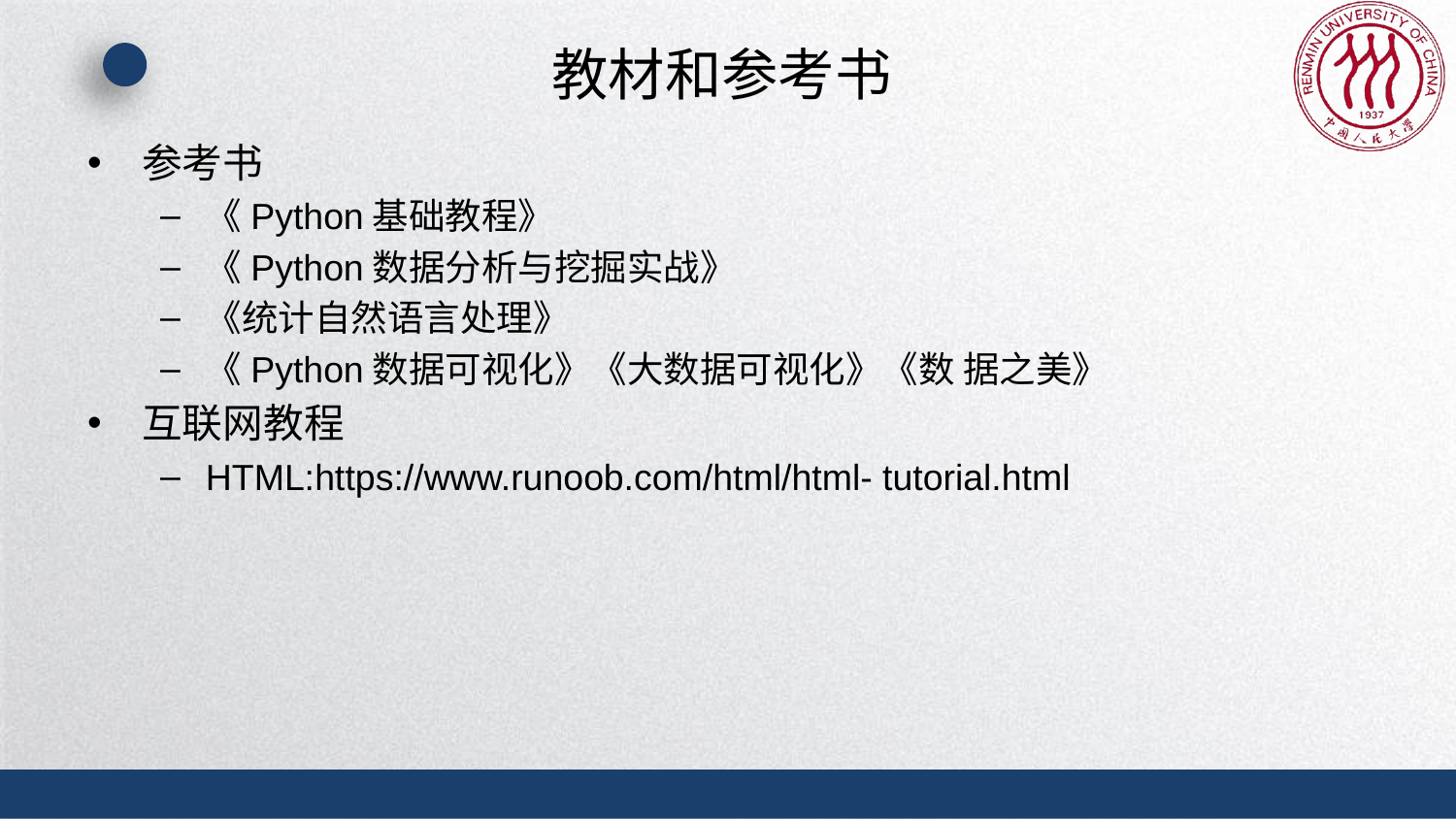

# 教材和参考书
参考书
《Python基础教程》
《Python数据分析与挖掘实战》
《统计自然语言处理》
《Python数据可视化》《大数据可视化》《数 据之美》
互联网教程
HTML:https://www.runoob.com/html/html- tutorial.html